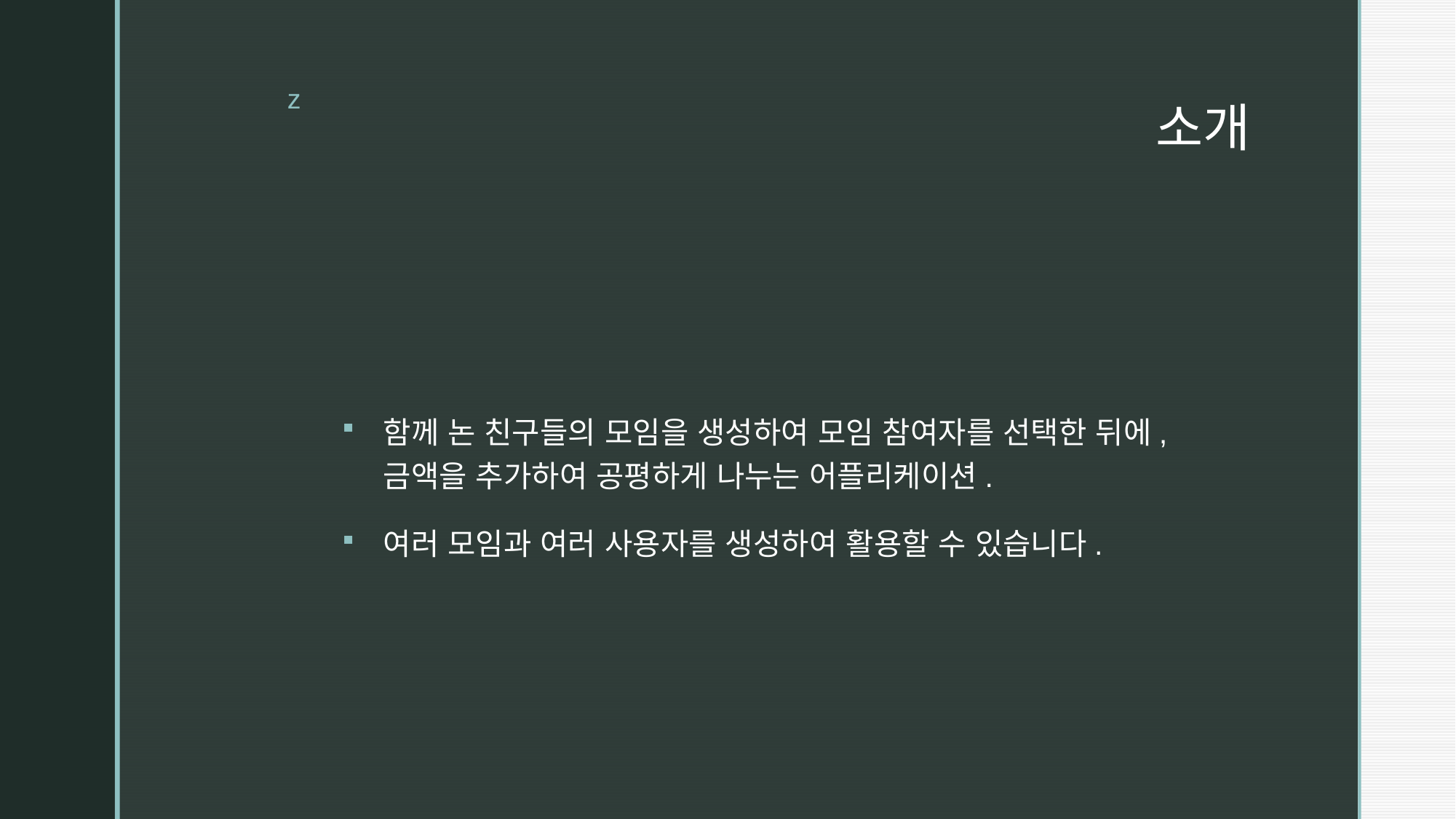

# 소개
함께 논 친구들의 모임을 생성하여 모임 참여자를 선택한 뒤에, 금액을 추가하여 공평하게 나누는 어플리케이션.
여러 모임과 여러 사용자를 생성하여 활용할 수 있습니다.